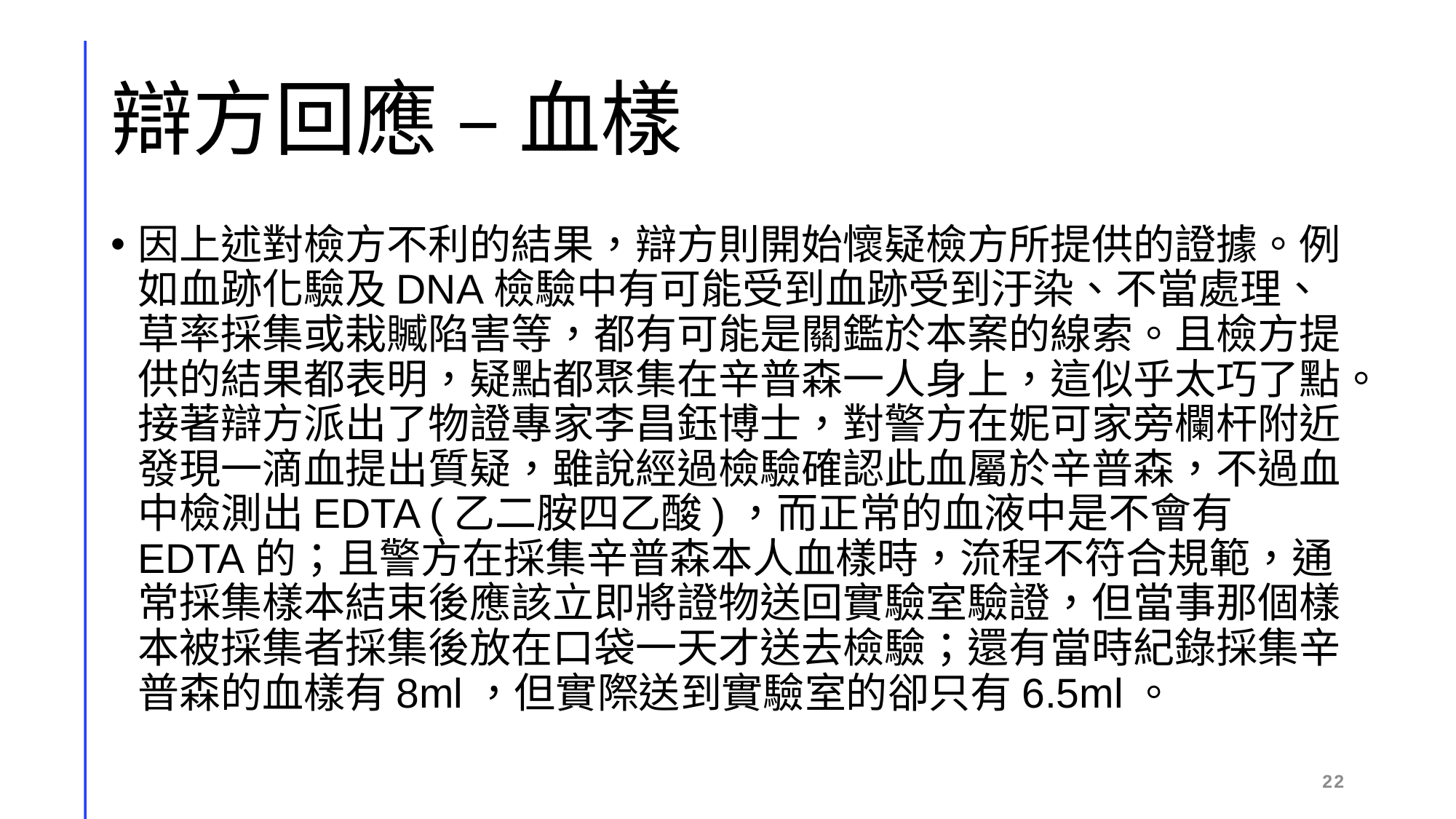

# 辯方回應 – 血樣
因上述對檢方不利的結果，辯方則開始懷疑檢方所提供的證據。例如血跡化驗及DNA檢驗中有可能受到血跡受到汙染、不當處理、草率採集或栽贓陷害等，都有可能是關鑑於本案的線索。且檢方提供的結果都表明，疑點都聚集在辛普森一人身上，這似乎太巧了點。接著辯方派出了物證專家李昌鈺博士，對警方在妮可家旁欄杆附近發現一滴血提出質疑，雖說經過檢驗確認此血屬於辛普森，不過血中檢測出EDTA (乙二胺四乙酸)，而正常的血液中是不會有EDTA的；且警方在採集辛普森本人血樣時，流程不符合規範，通常採集樣本結束後應該立即將證物送回實驗室驗證，但當事那個樣本被採集者採集後放在口袋一天才送去檢驗；還有當時紀錄採集辛普森的血樣有8ml，但實際送到實驗室的卻只有6.5ml。
22